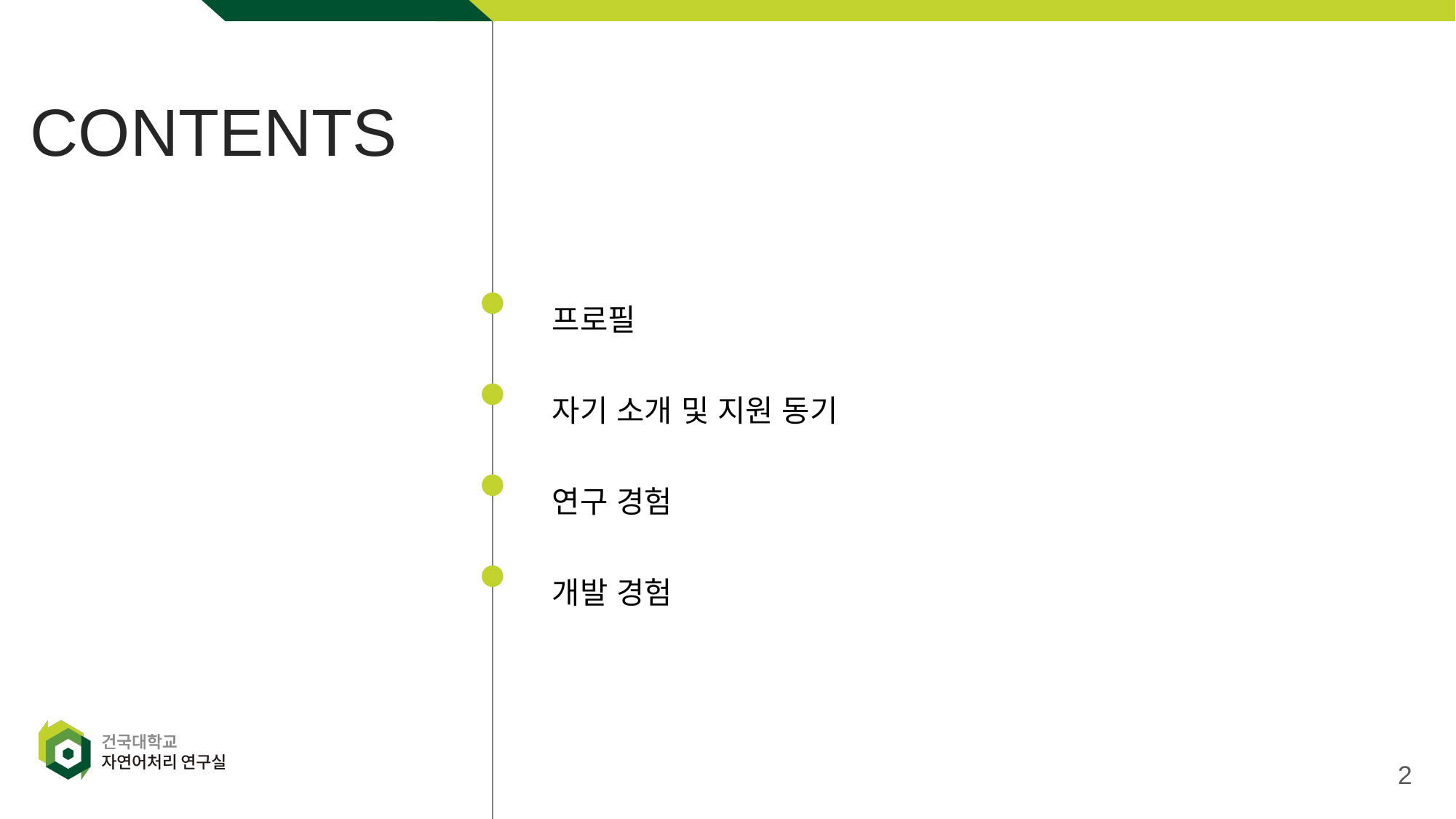

프로필
자기 소개 및 지원 동기
연구 경험
개발 경험